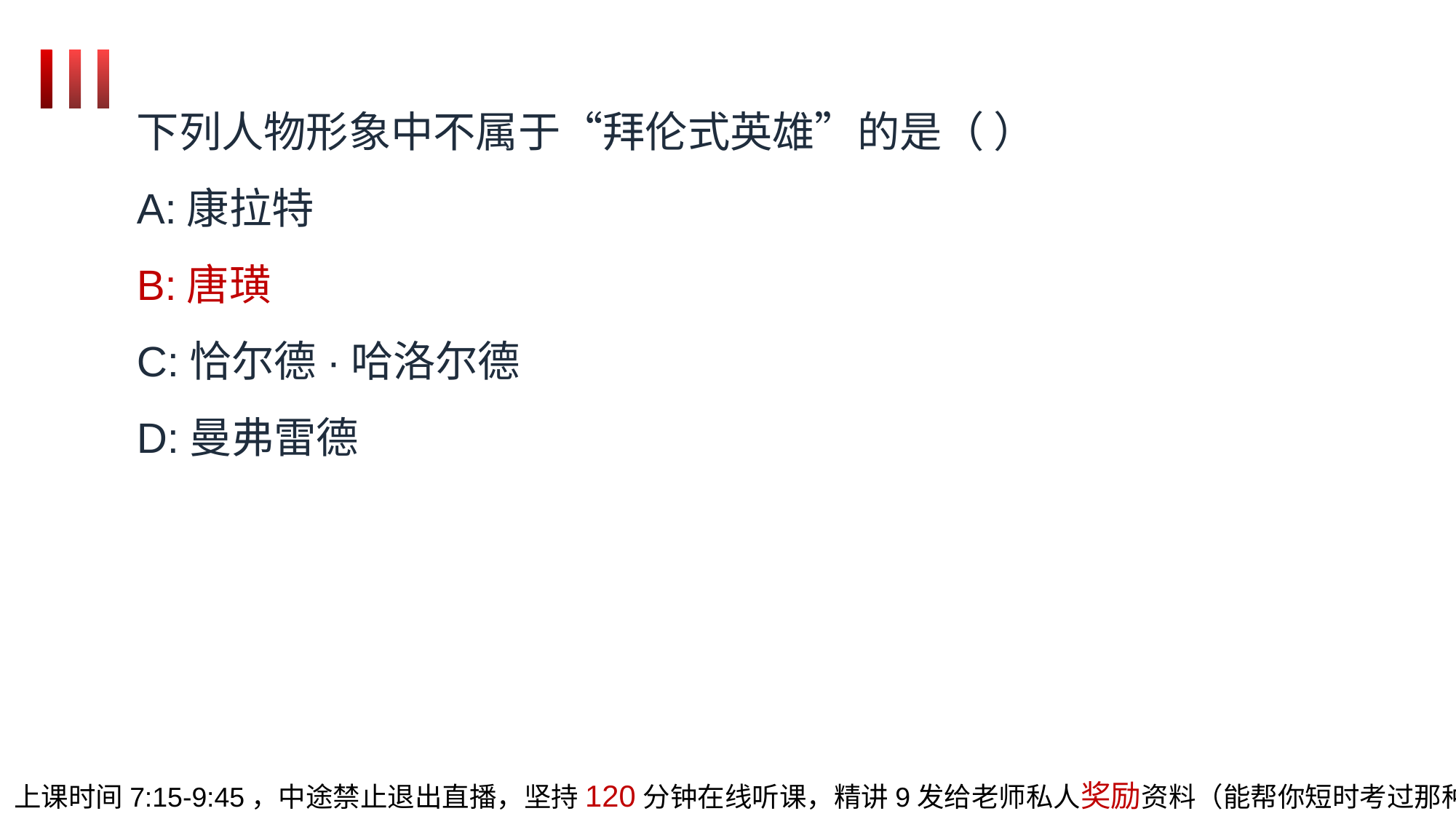

下列人物形象中不属于“拜伦式英雄”的是（ ）
A:康拉特
B:唐璜
C:恰尔德·哈洛尔德
D:曼弗雷德